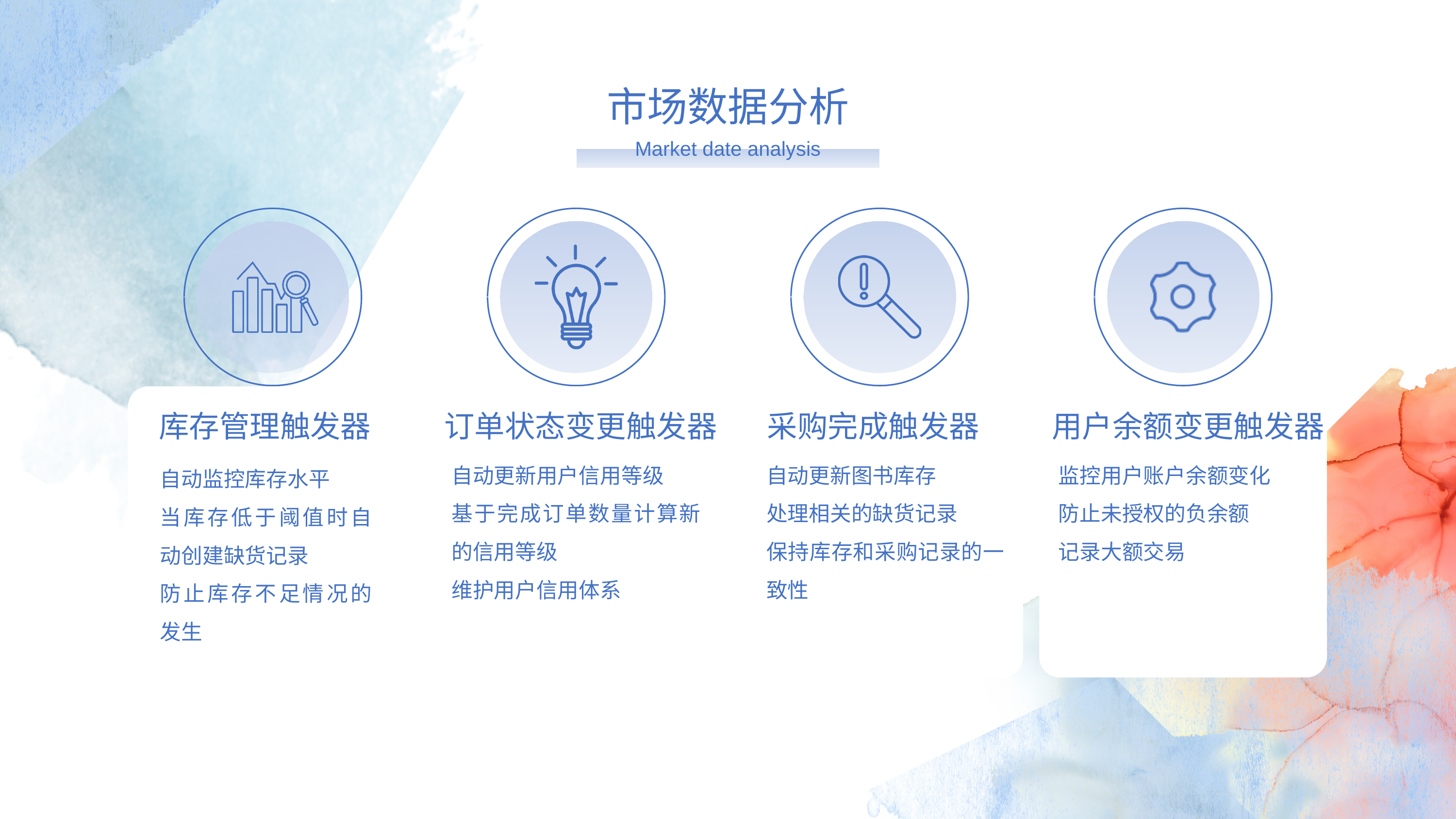

市场数据分析
Market date analysis

库存管理触发器
订单状态变更触发器
采购完成触发器
用户余额变更触发器
自动更新用户信用等级
基于完成订单数量计算新的信用等级
维护用户信用体系

自动更新图书库存
处理相关的缺货记录
保持库存和采购记录的一致性

监控用户账户余额变化
防止未授权的负余额
记录大额交易

自动监控库存水平
当库存低于阈值时自动创建缺货记录
防止库存不足情况的发生